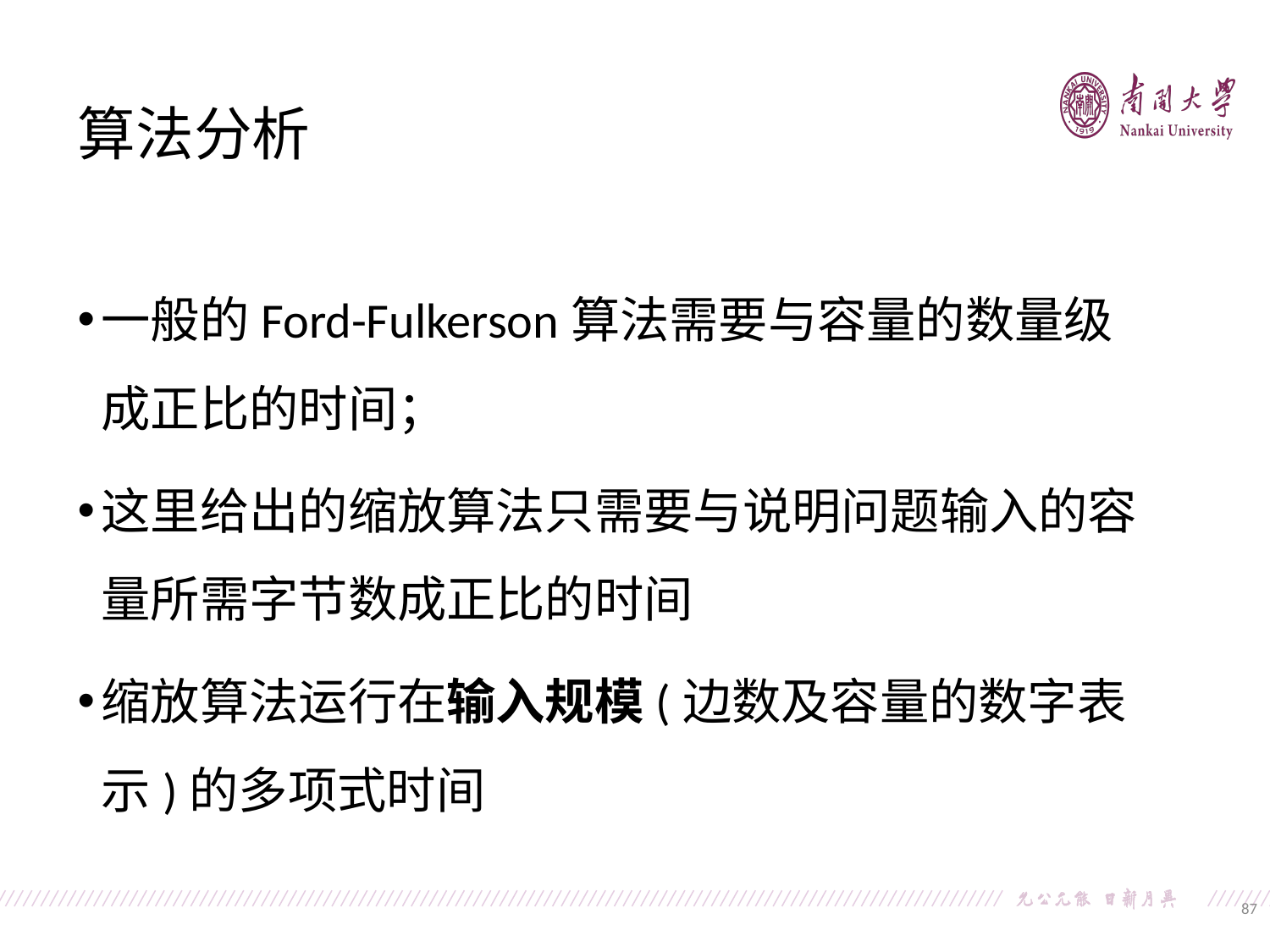

算法分析
一般的Ford-Fulkerson算法需要与容量的数量级成正比的时间；
这里给出的缩放算法只需要与说明问题输入的容量所需字节数成正比的时间
缩放算法运行在输入规模(边数及容量的数字表示)的多项式时间
87